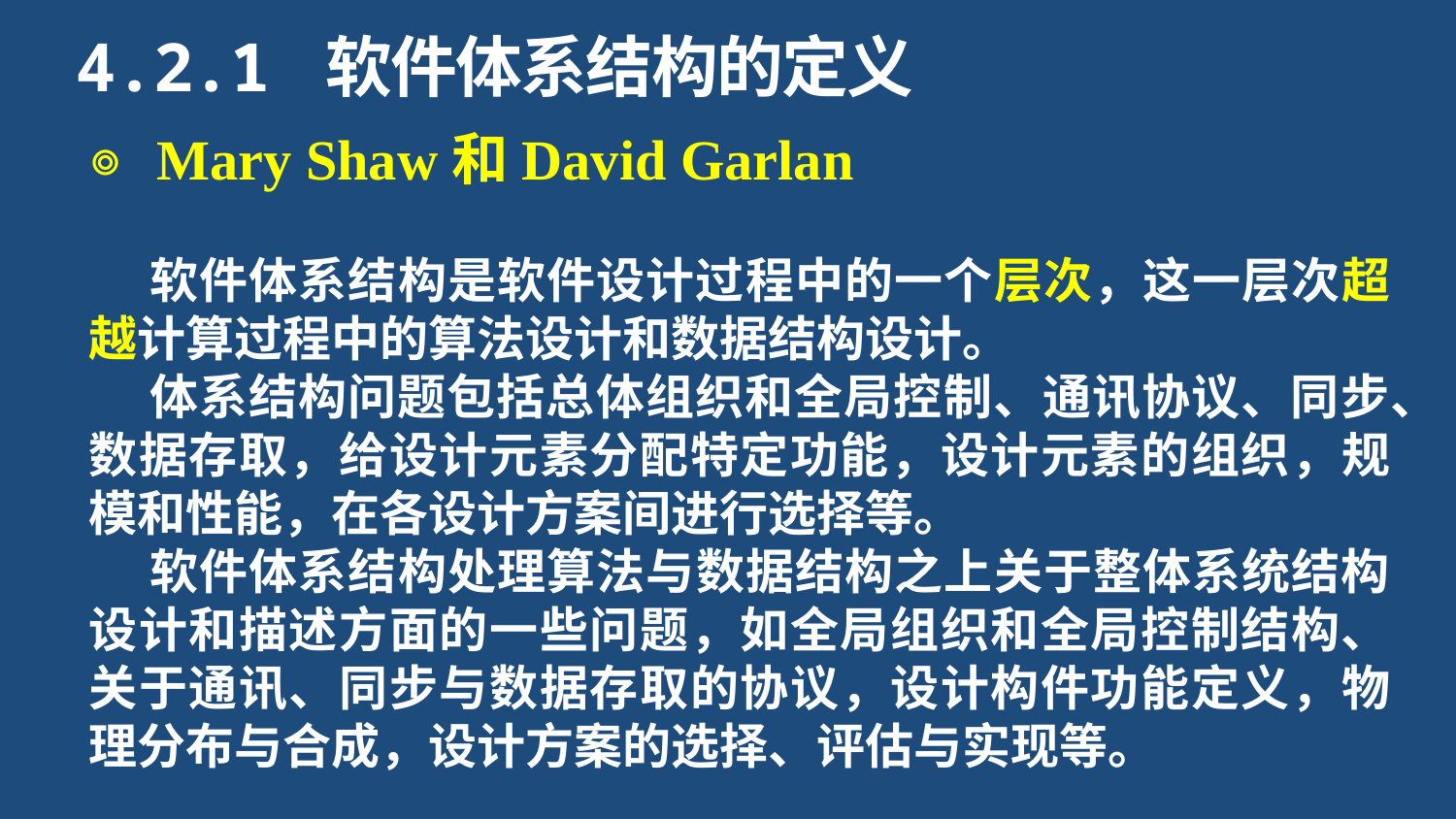

4.2.1 软件体系结构的定义
◎ Mary Shaw和David Garlan

    软件体系结构是软件设计过程中的一个层次，这一层次超越计算过程中的算法设计和数据结构设计。
    体系结构问题包括总体组织和全局控制、通讯协议、同步、数据存取，给设计元素分配特定功能，设计元素的组织，规模和性能，在各设计方案间进行选择等。
    软件体系结构处理算法与数据结构之上关于整体系统结构设计和描述方面的一些问题，如全局组织和全局控制结构、关于通讯、同步与数据存取的协议，设计构件功能定义，物理分布与合成，设计方案的选择、评估与实现等。